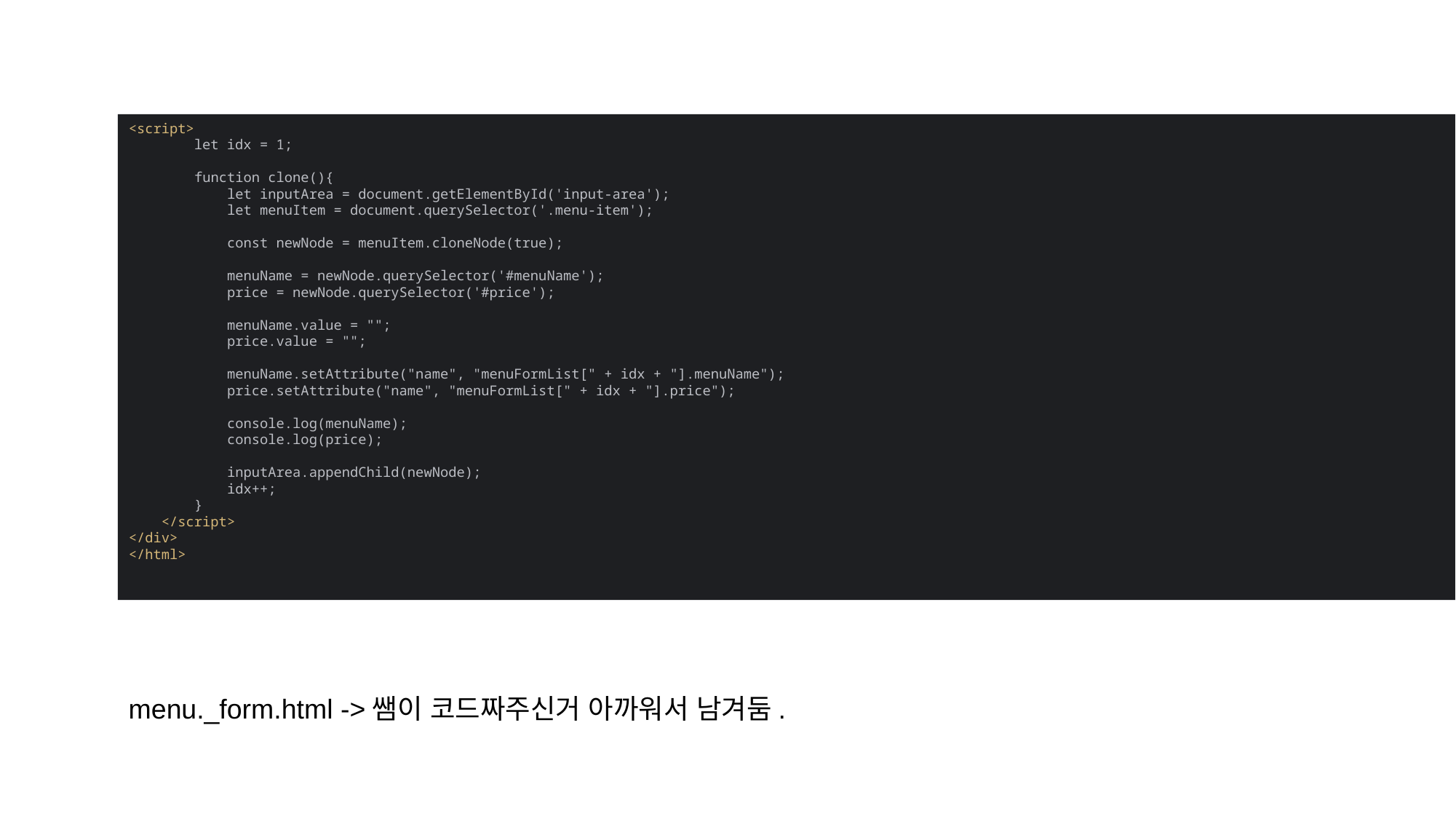

<script>
        let idx = 1;
        function clone(){
            let inputArea = document.getElementById('input-area');
            let menuItem = document.querySelector('.menu-item');
            const newNode = menuItem.cloneNode(true);
            menuName = newNode.querySelector('#menuName');
            price = newNode.querySelector('#price');
            menuName.value = "";
            price.value = "";
            menuName.setAttribute("name", "menuFormList[" + idx + "].menuName");
            price.setAttribute("name", "menuFormList[" + idx + "].price");
            console.log(menuName);
            console.log(price);
            inputArea.appendChild(newNode);
            idx++;
        }
    </script>
</div>
</html>
menu._form.html ->쌤이 코드짜주신거 아까워서 남겨둠.